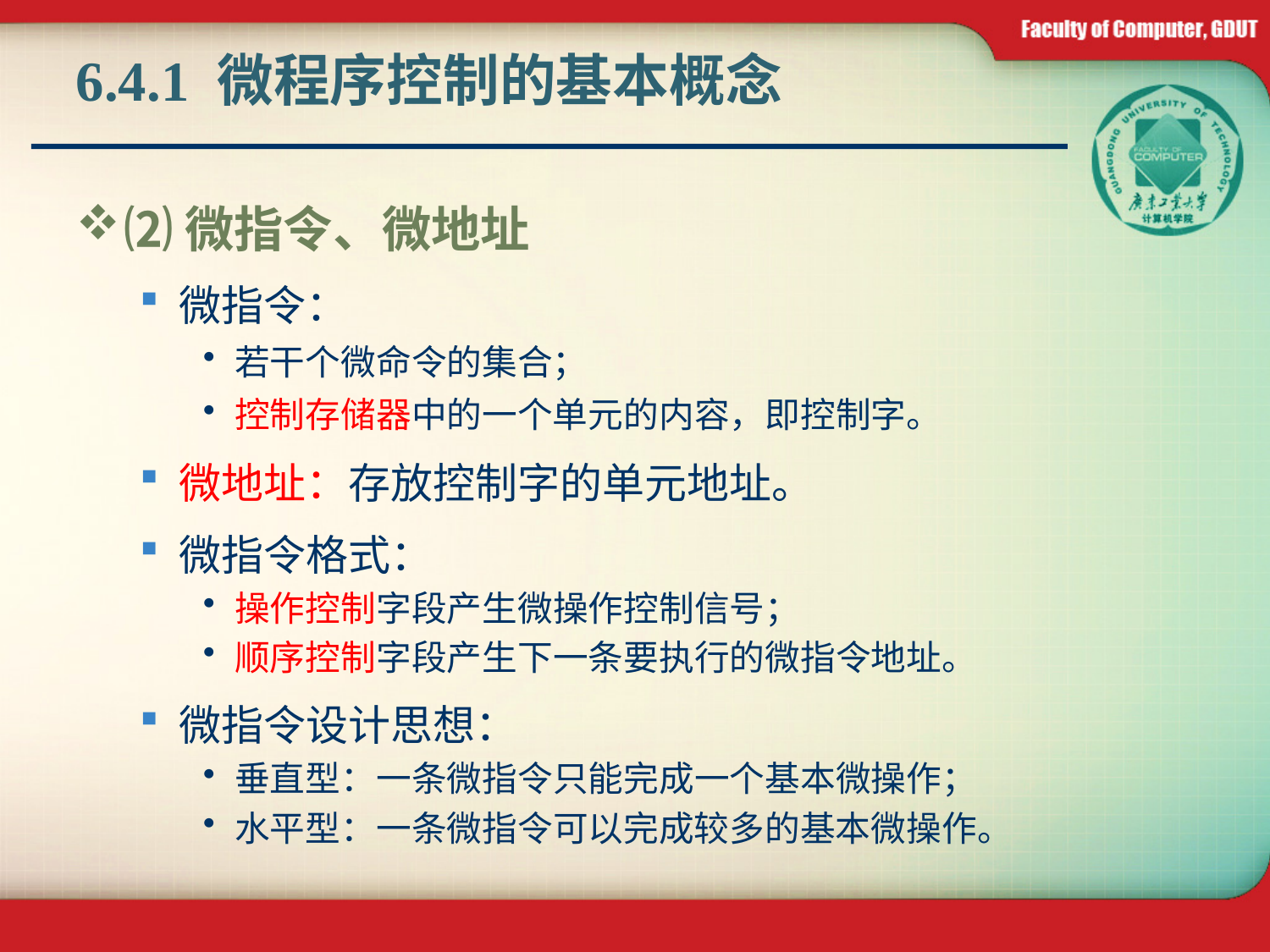

# 6.4.1 微程序控制的基本概念
⑵微指令、微地址
微指令：
若干个微命令的集合；
控制存储器中的一个单元的内容，即控制字。
微地址：存放控制字的单元地址。
微指令格式：
操作控制字段产生微操作控制信号；
顺序控制字段产生下一条要执行的微指令地址。
微指令设计思想：
垂直型：一条微指令只能完成一个基本微操作；
水平型：一条微指令可以完成较多的基本微操作。